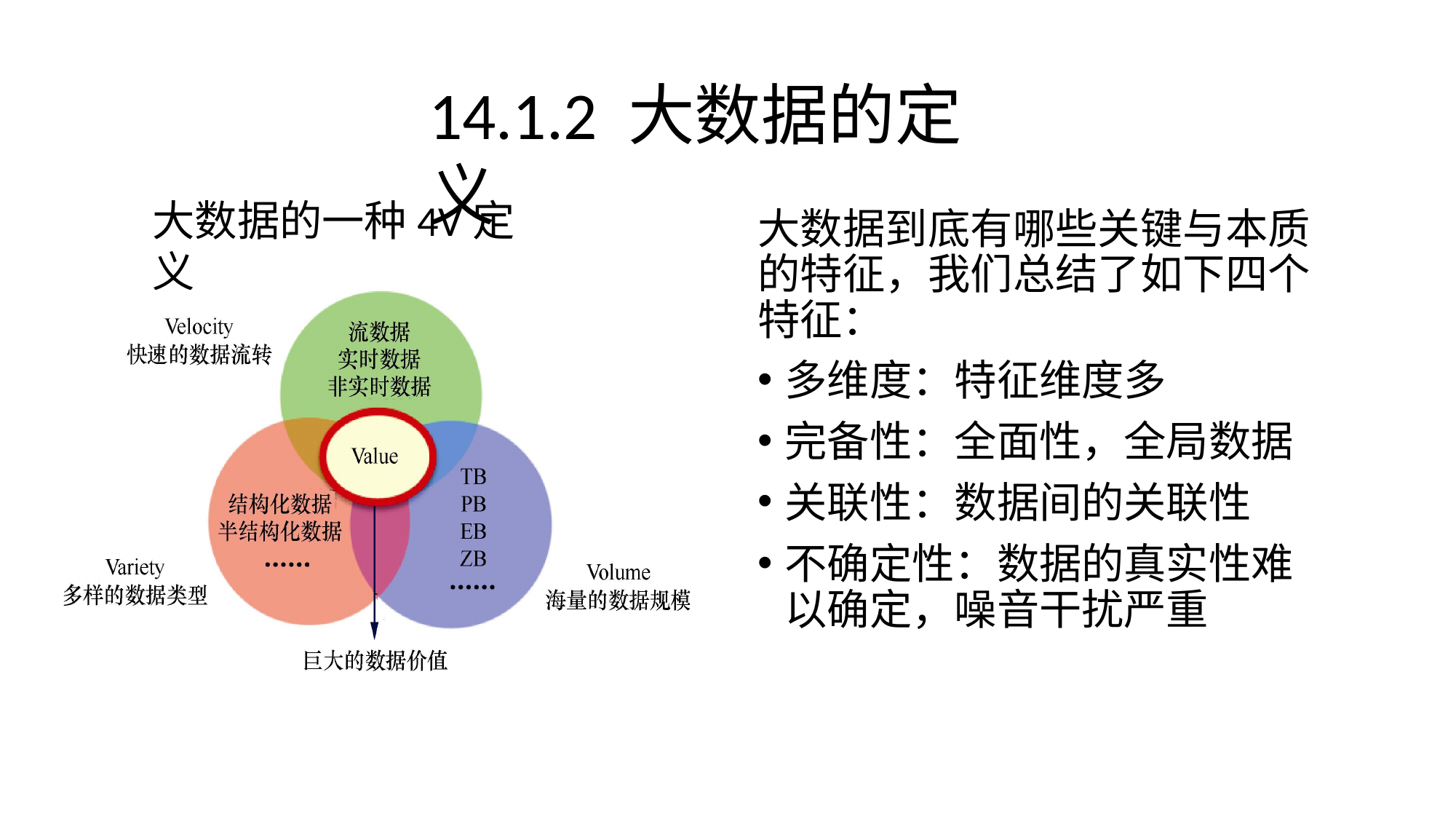

# 14.1.2	大数据的定义
大数据的一种4V定义
大数据到底有哪些关键与本质 的特征，我们总结了如下四个 特征：
多维度：特征维度多
完备性：全面性，全局数据
关联性：数据间的关联性
不确定性：数据的真实性难 以确定，噪音干扰严重